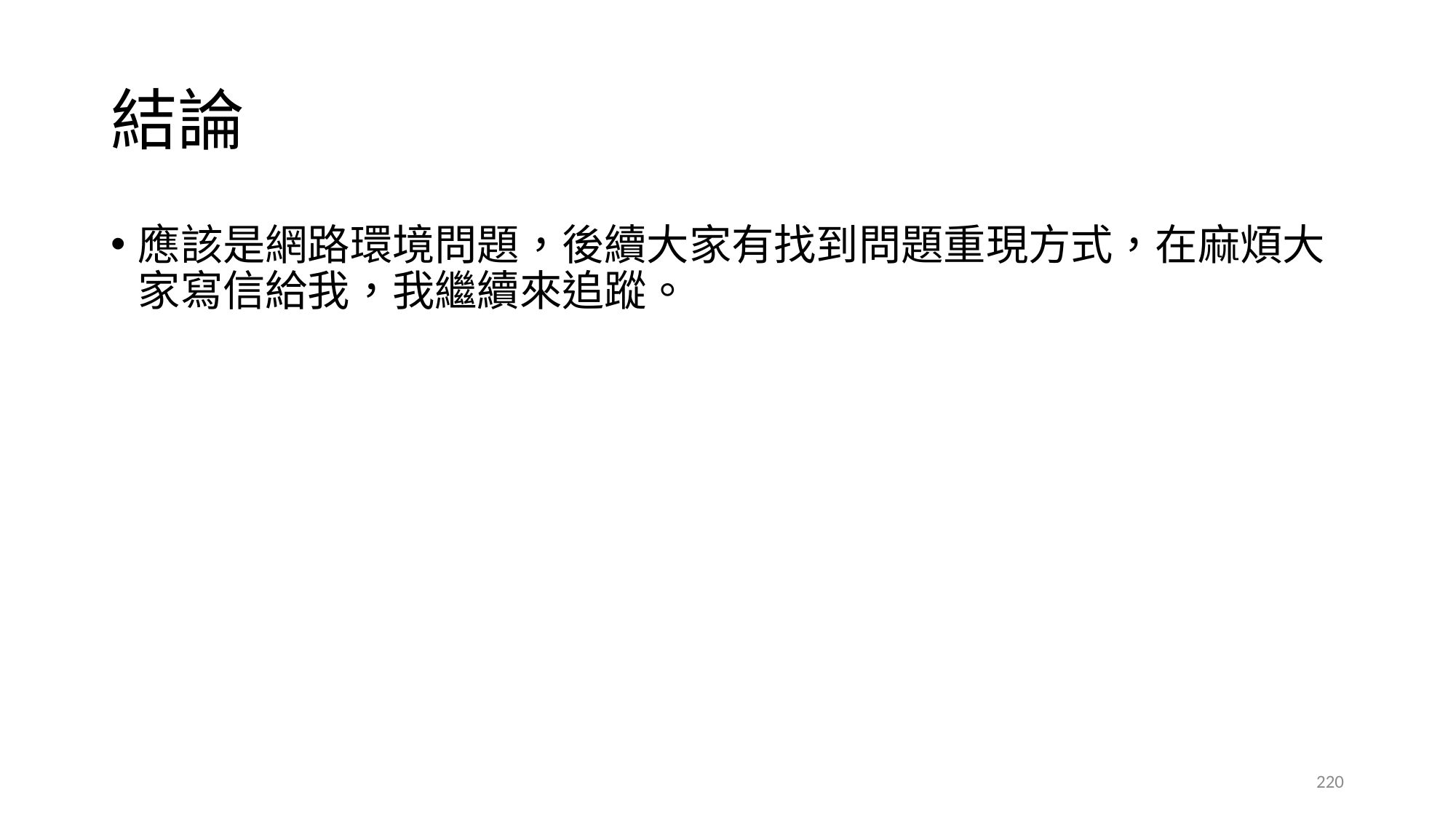

# 結論
應該是網路環境問題，後續大家有找到問題重現方式，在麻煩大家寫信給我，我繼續來追蹤。
220